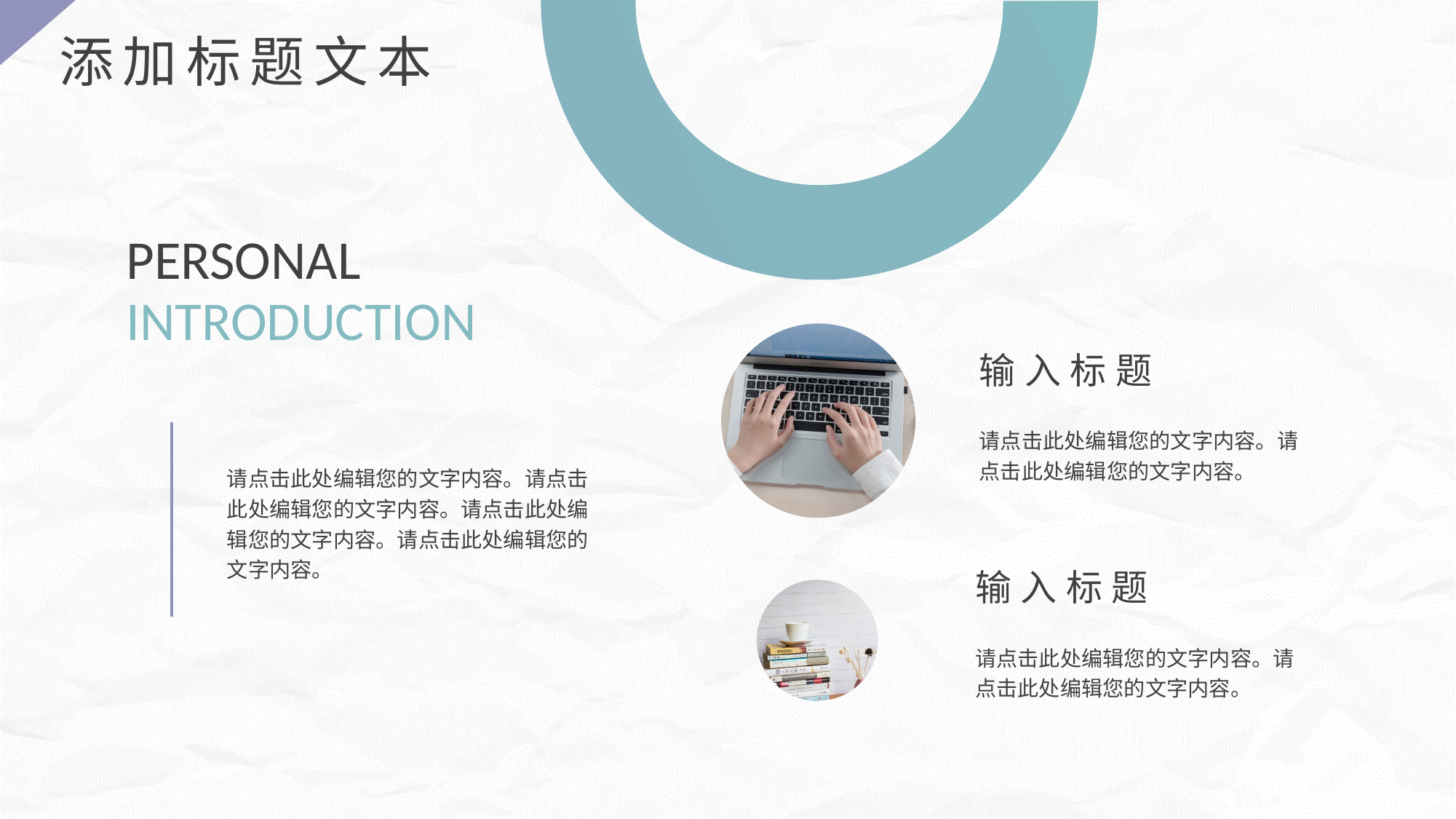

添加标题文本
PERSONAL
INTRODUCTION

输入标题
请点击此处编辑您的文字内容。请点击此处编辑您的文字内容。
请点击此处编辑您的文字内容。请点击此处编辑您的文字内容。请点击此处编辑您的文字内容。请点击此处编辑您的文字内容。
输入标题

请点击此处编辑您的文字内容。请点击此处编辑您的文字内容。